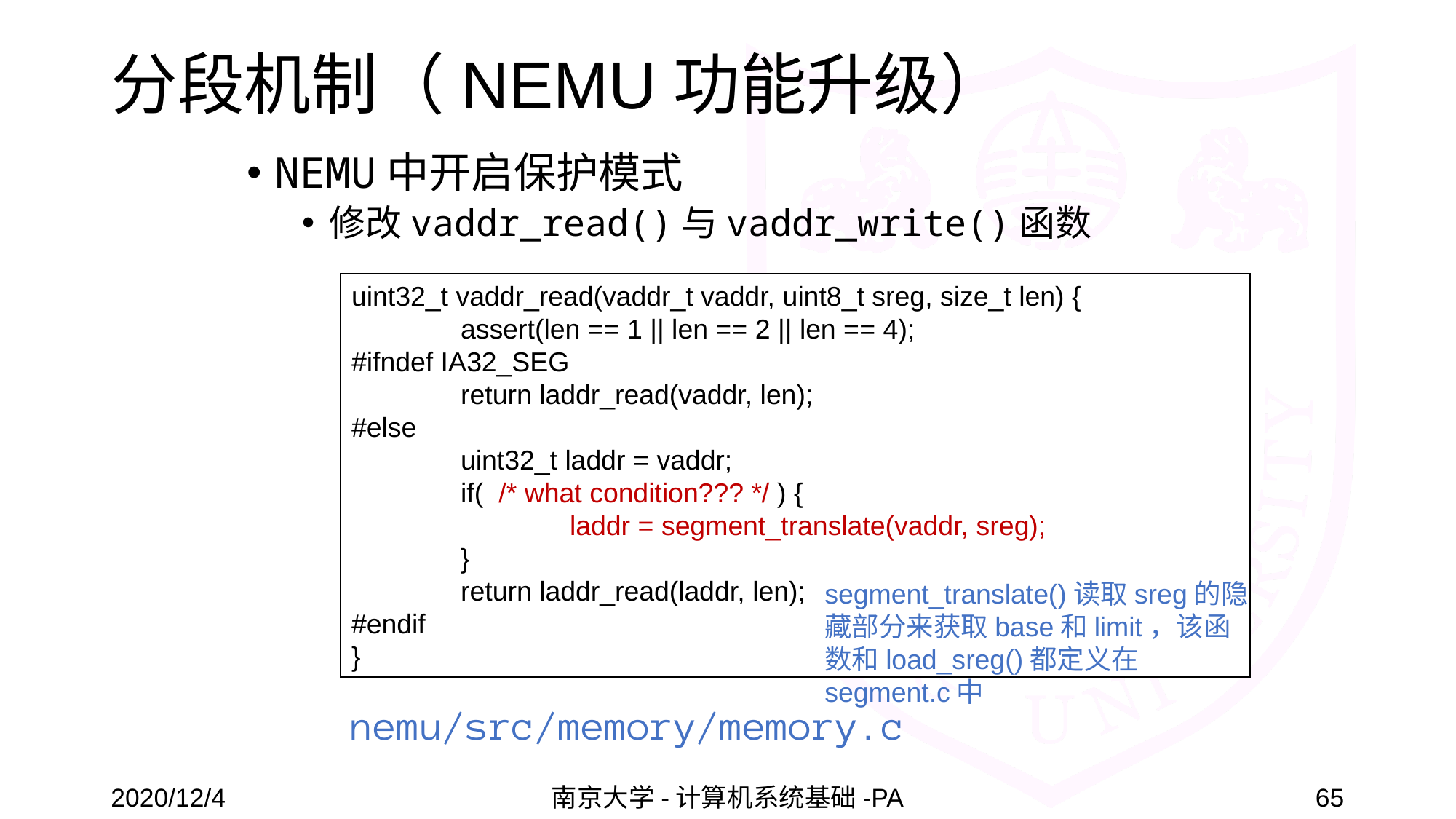

# 分段机制（NEMU功能升级）
NEMU中开启保护模式
修改vaddr_read()与vaddr_write()函数
uint32_t vaddr_read(vaddr_t vaddr, uint8_t sreg, size_t len) {
	assert(len == 1 || len == 2 || len == 4);
#ifndef IA32_SEG
	return laddr_read(vaddr, len);
#else
	uint32_t laddr = vaddr;
	if(  /* what condition??? */ ) {
		laddr = segment_translate(vaddr, sreg);
	}
	return laddr_read(laddr, len);
#endif
}
segment_translate()读取sreg的隐藏部分来获取base和limit，该函数和load_sreg()都定义在segment.c中
nemu/src/memory/memory.c
2020/12/4
南京大学-计算机系统基础-PA
65